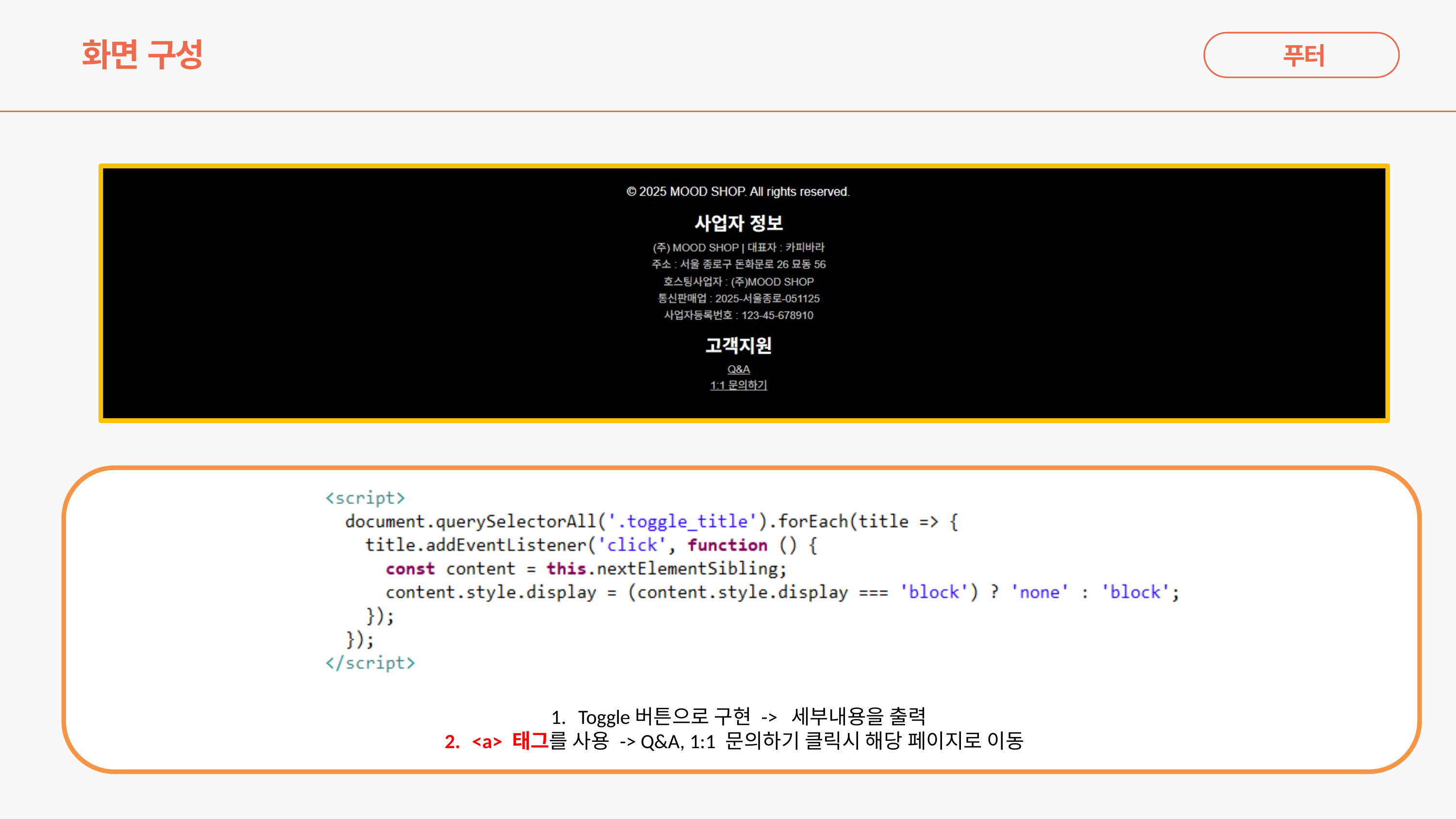

# 화면 구성
푸터

Toggle버튼으로 구현 -> 세부내용을 출력
<a> 태그를 사용 -> Q&A, 1:1 문의하기 클릭시 해당 페이지로 이동